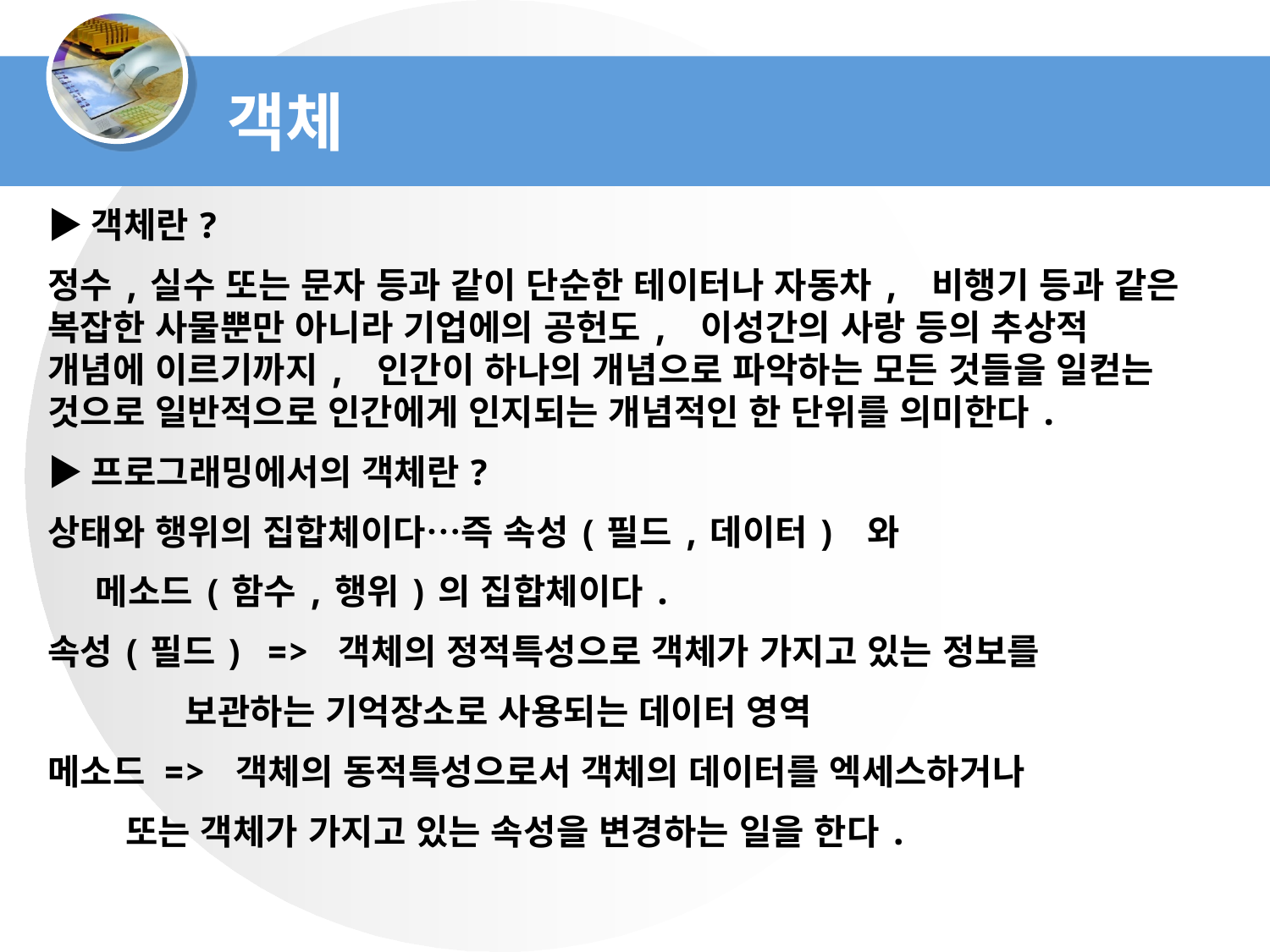

객체
▶객체란?
정수,실수 또는 문자 등과 같이 단순한 테이터나 자동차, 비행기 등과 같은 복잡한 사물뿐만 아니라 기업에의 공헌도, 이성간의 사랑 등의 추상적 개념에 이르기까지, 인간이 하나의 개념으로 파악하는 모든 것들을 일컫는 것으로 일반적으로 인간에게 인지되는 개념적인 한 단위를 의미한다.
▶프로그래밍에서의 객체란?
상태와 행위의 집합체이다…즉 속성(필드,데이터) 와
    메소드(함수,행위)의 집합체이다.
속성(필드) => 객체의 정적특성으로 객체가 가지고 있는 정보를
             보관하는 기억장소로 사용되는 데이터 영역
메소드 => 객체의 동적특성으로서 객체의 데이터를 엑세스하거나
       또는 객체가 가지고 있는 속성을 변경하는 일을 한다.